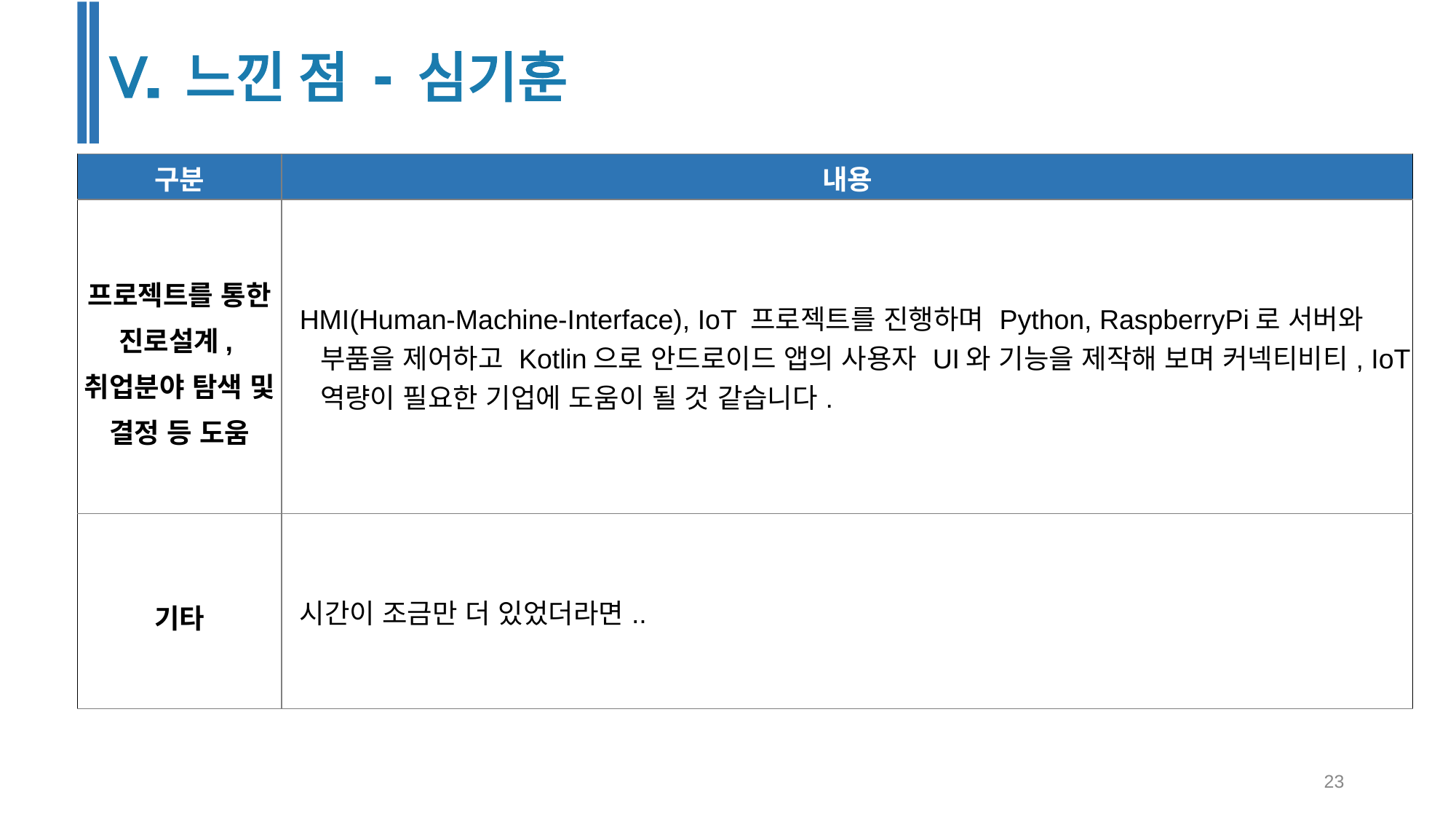

Ⅴ. 느낀 점 - 심기훈
| 구분 | 내용 |
| --- | --- |
| 프로젝트를 통한 진로설계, 취업분야 탐색 및 결정 등 도움 | HMI(Human-Machine-Interface), IoT 프로젝트를 진행하며 Python, RaspberryPi로 서버와 부품을 제어하고 Kotlin으로 안드로이드 앱의 사용자 UI와 기능을 제작해 보며 커넥티비티, IoT 역량이 필요한 기업에 도움이 될 것 같습니다. |
| 기타 | 시간이 조금만 더 있었더라면.. |
23